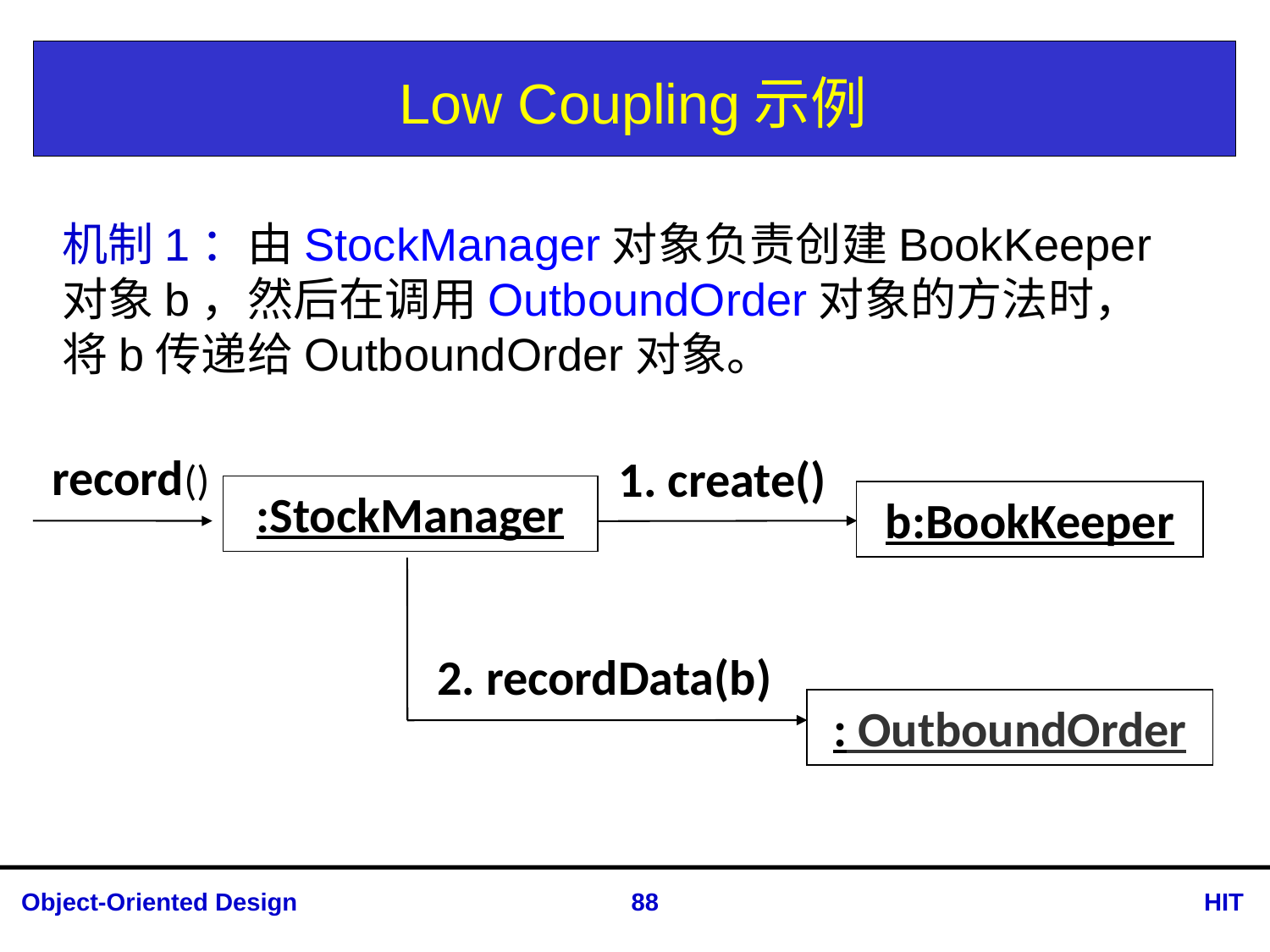

# Low Coupling示例
机制1：由StockManager对象负责创建BookKeeper对象b，然后在调用OutboundOrder对象的方法时，将b传递给OutboundOrder对象。
record()
1. create()
:StockManager
b:BookKeeper

2. recordData(b)

: OutboundOrder